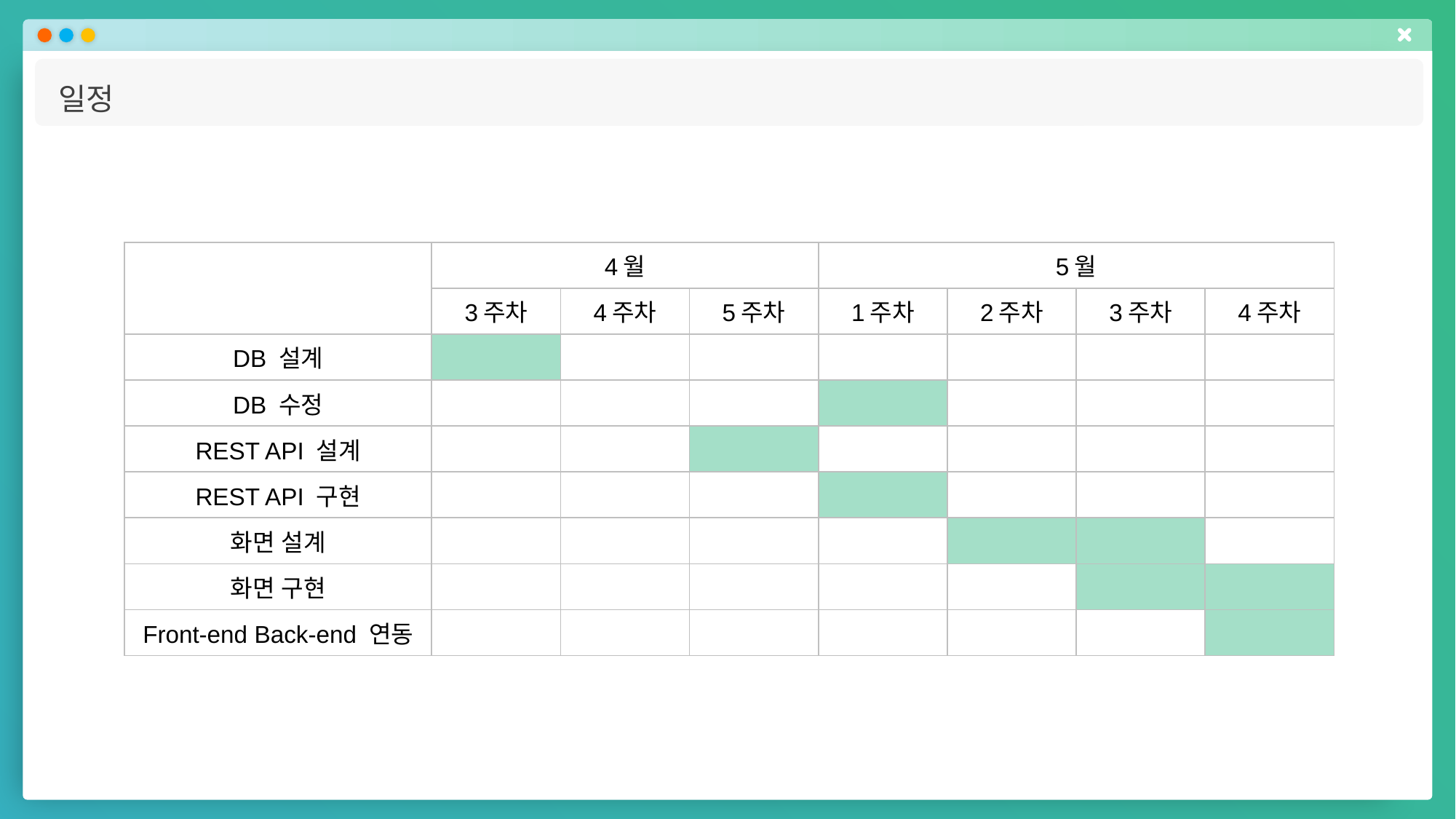

일정
|  | 4월 |  |  | 5월 |  |  |  |
| --- | --- | --- | --- | --- | --- | --- | --- |
|  | 3주차 | 4주차 | 5주차 | 1주차 | 2주차 | 3주차 | 4주차 |
| DB 설계 |  |  |  |  |  |  |  |
| DB 수정 |  |  |  |  |  |  |  |
| REST API 설계 |  |  |  |  |  |  |  |
| REST API 구현 |  |  |  |  |  |  |  |
| 화면 설계 |  |  |  |  |  |  |  |
| 화면 구현 |  |  |  |  |  |  |  |
| Front-end Back-end 연동 |  |  |  |  |  |  |  |